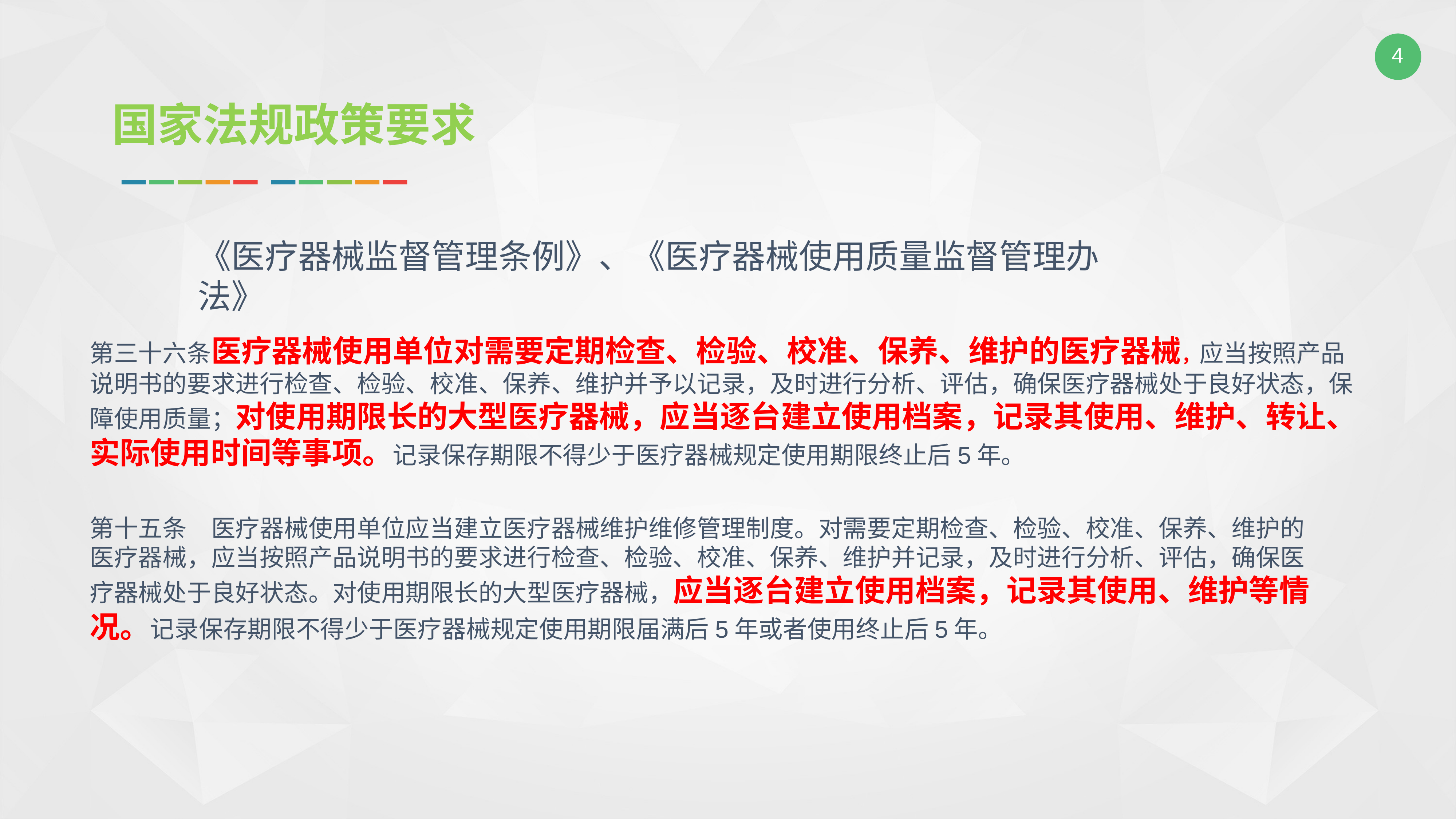

国家法规政策要求

《医疗器械监督管理条例》、《医疗器械使用质量监督管理办法》

第三十六条医疗器械使用单位对需要定期检查、检验、校准、保养、维护的医疗器械，应当按照产品说明书的要求进行检查、检验、校准、保养、维护并予以记录，及时进行分析、评估，确保医疗器械处于良好状态，保障使用质量；对使用期限长的大型医疗器械，应当逐台建立使用档案，记录其使用、维护、转让、实际使用时间等事项。记录保存期限不得少于医疗器械规定使用期限终止后5年。
第十五条　医疗器械使用单位应当建立医疗器械维护维修管理制度。对需要定期检查、检验、校准、保养、维护的医疗器械，应当按照产品说明书的要求进行检查、检验、校准、保养、维护并记录，及时进行分析、评估，确保医疗器械处于良好状态。对使用期限长的大型医疗器械，应当逐台建立使用档案，记录其使用、维护等情况。记录保存期限不得少于医疗器械规定使用期限届满后5年或者使用终止后5年。